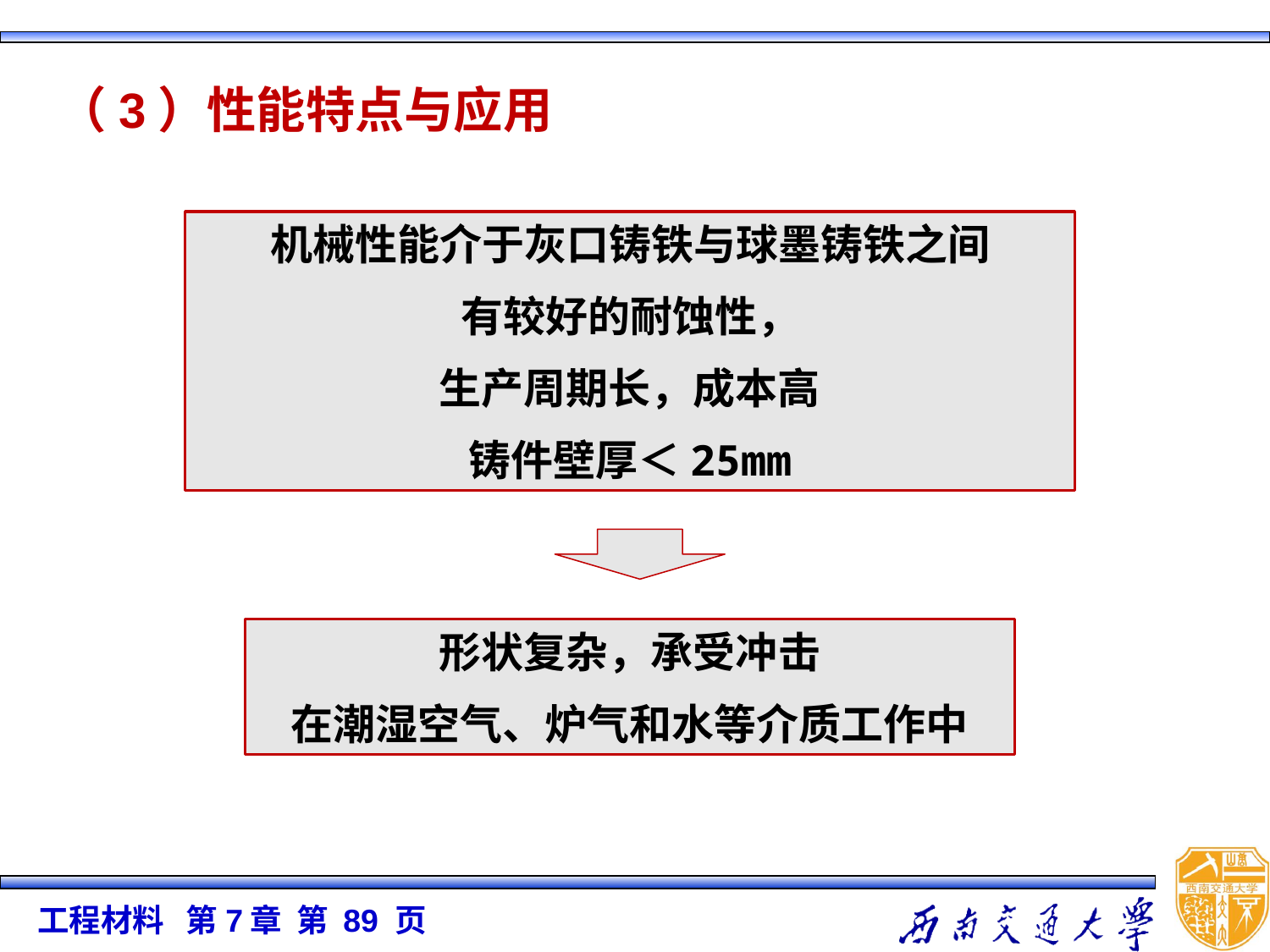

（3）性能特点与应用
机械性能介于灰口铸铁与球墨铸铁之间
有较好的耐蚀性，
生产周期长，成本高
铸件壁厚＜25mm

形状复杂，承受冲击
在潮湿空气、炉气和水等介质工作中